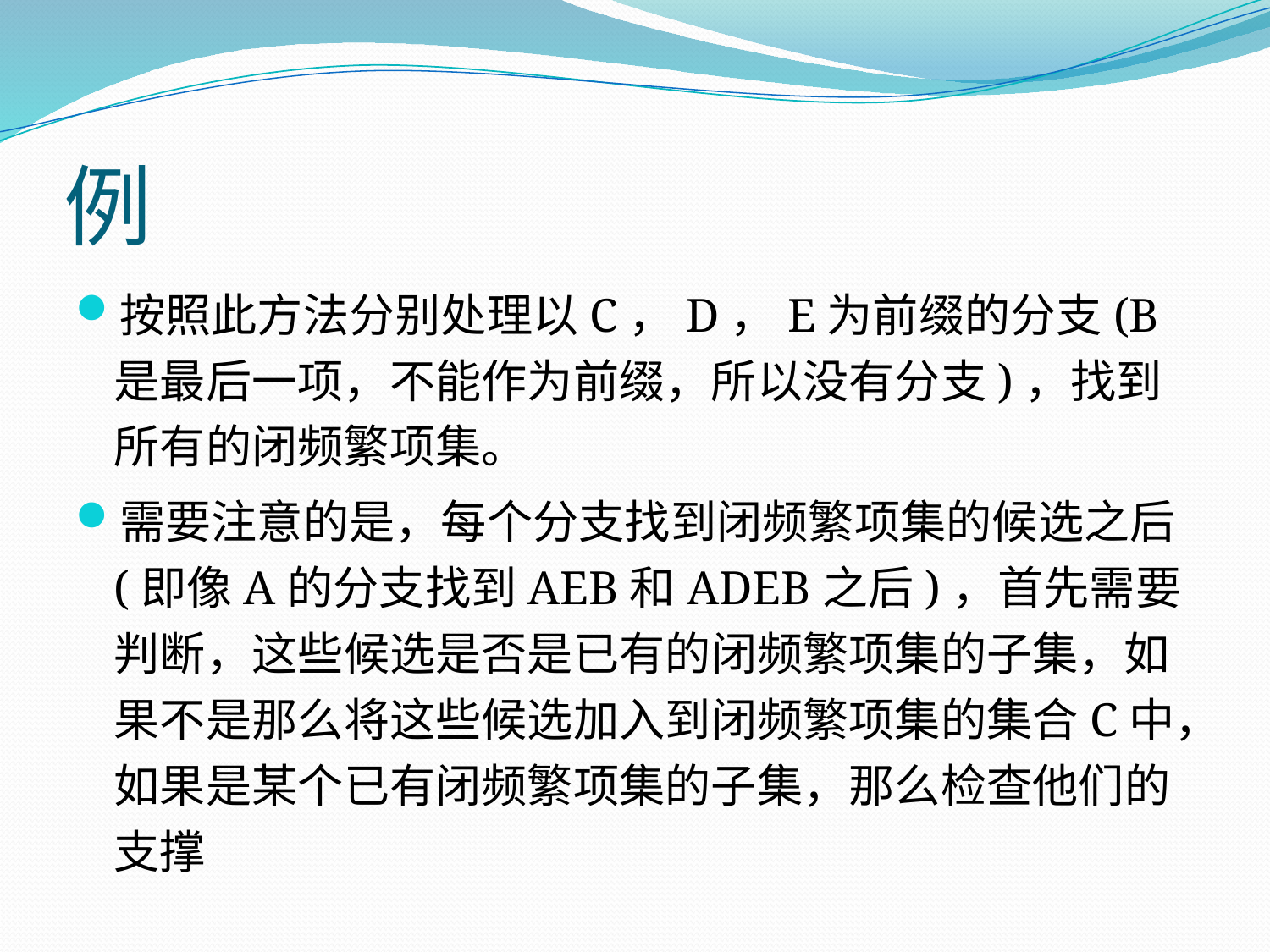

# 例
按照此方法分别处理以C，D，E为前缀的分支(B是最后一项，不能作为前缀，所以没有分支)，找到所有的闭频繁项集。
需要注意的是，每个分支找到闭频繁项集的候选之后(即像A的分支找到AEB和ADEB之后)，首先需要判断，这些候选是否是已有的闭频繁项集的子集，如果不是那么将这些候选加入到闭频繁项集的集合C中，如果是某个已有闭频繁项集的子集，那么检查他们的支撑